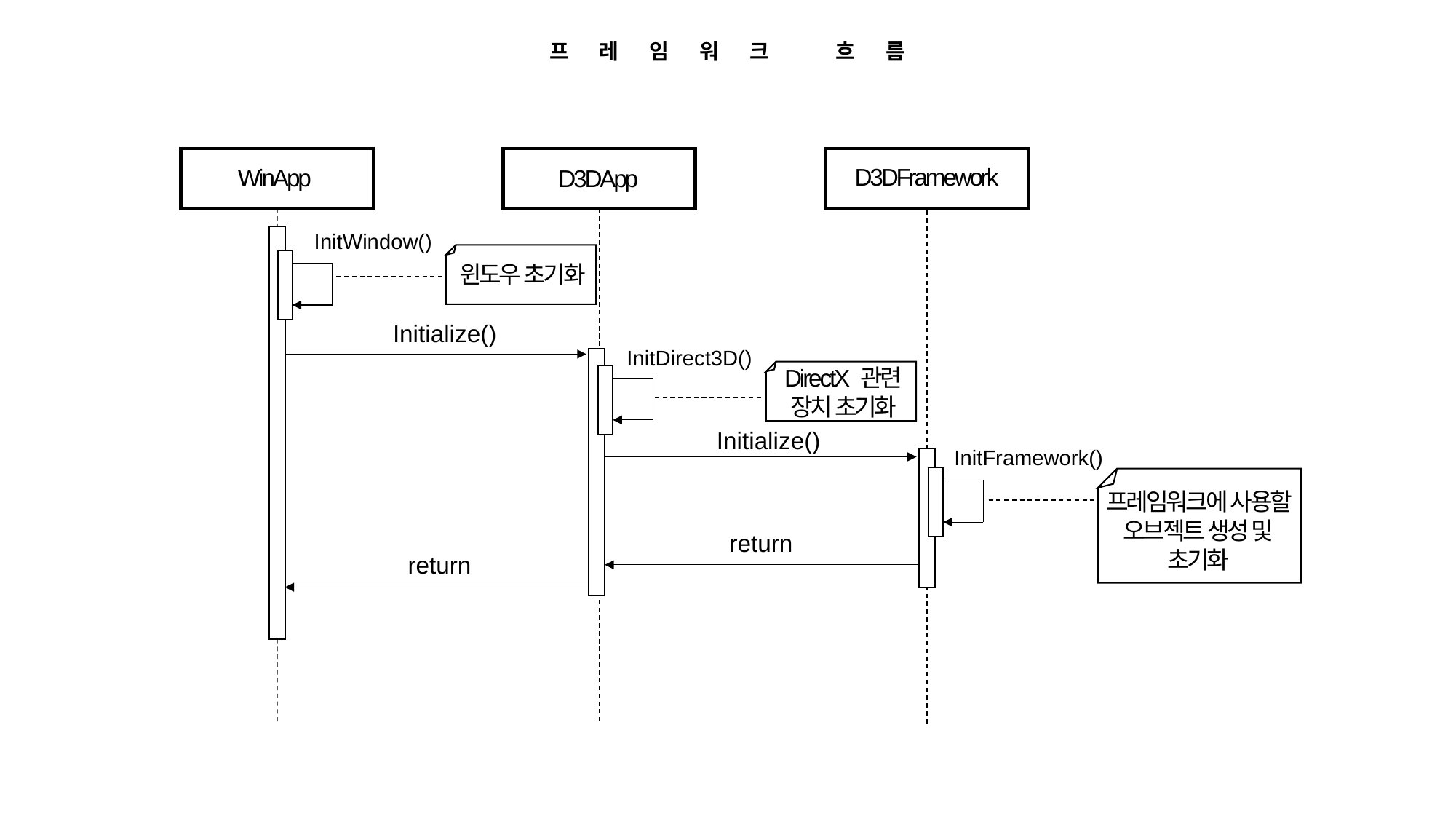

프레임워크 흐름

WinApp

D3DApp

D3DFramework
InitWindow()

윈도우 초기화
Initialize()
InitDirect3D()

DirectX 관련
장치 초기화

Initialize()
InitFramework()

프레임워크에 사용할 오브젝트 생성 및
초기화
return
return